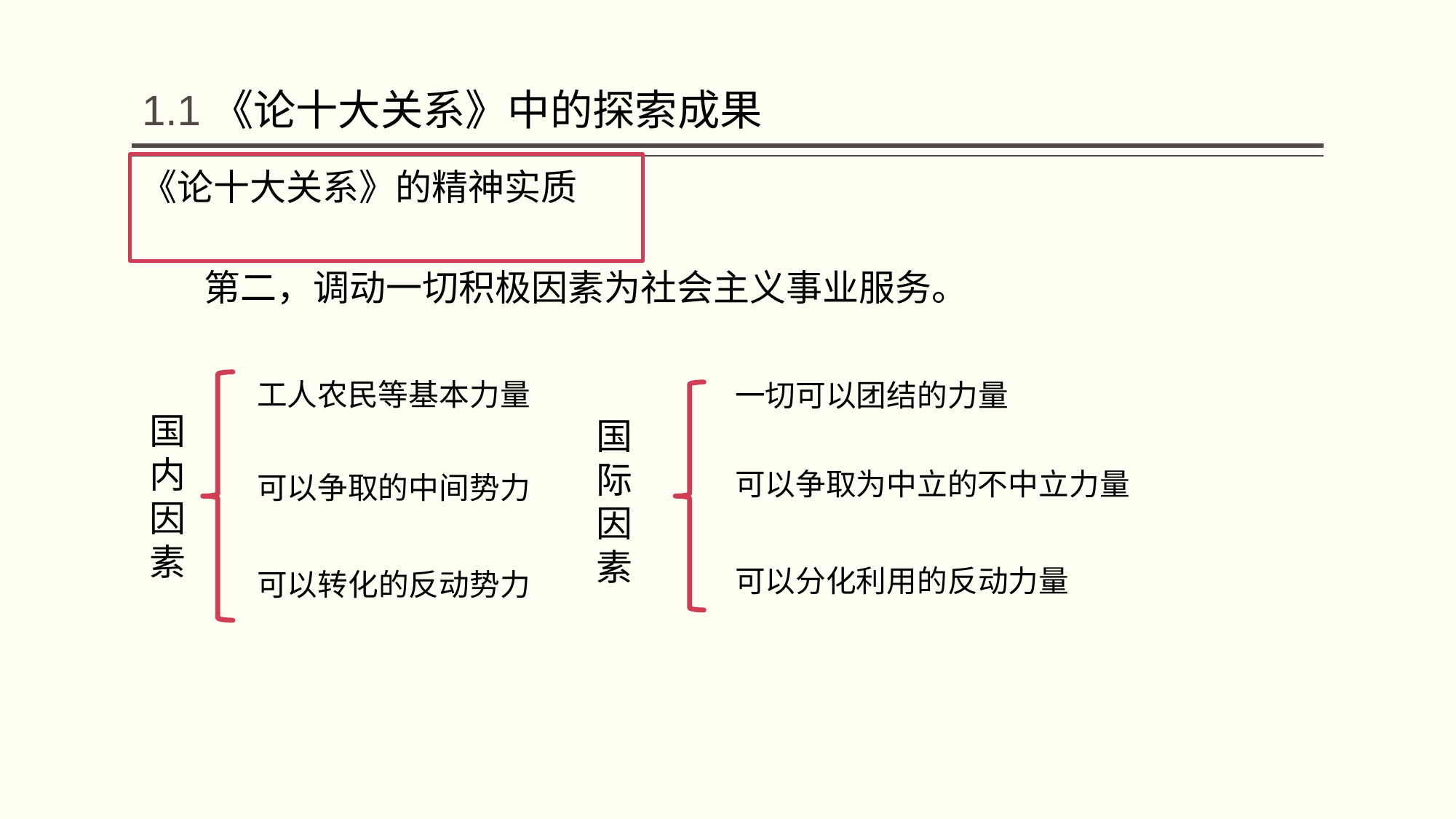

# 1.1《论十大关系》中的探索成果
《论十大关系》的精神实质
    第二，调动一切积极因素为社会主义事业服务。
工人农民等基本力量

一切可以团结的力量

国内因素
国际因素
可以争取的中间势力
可以争取为中立的不中立力量
可以转化的反动势力
可以分化利用的反动力量